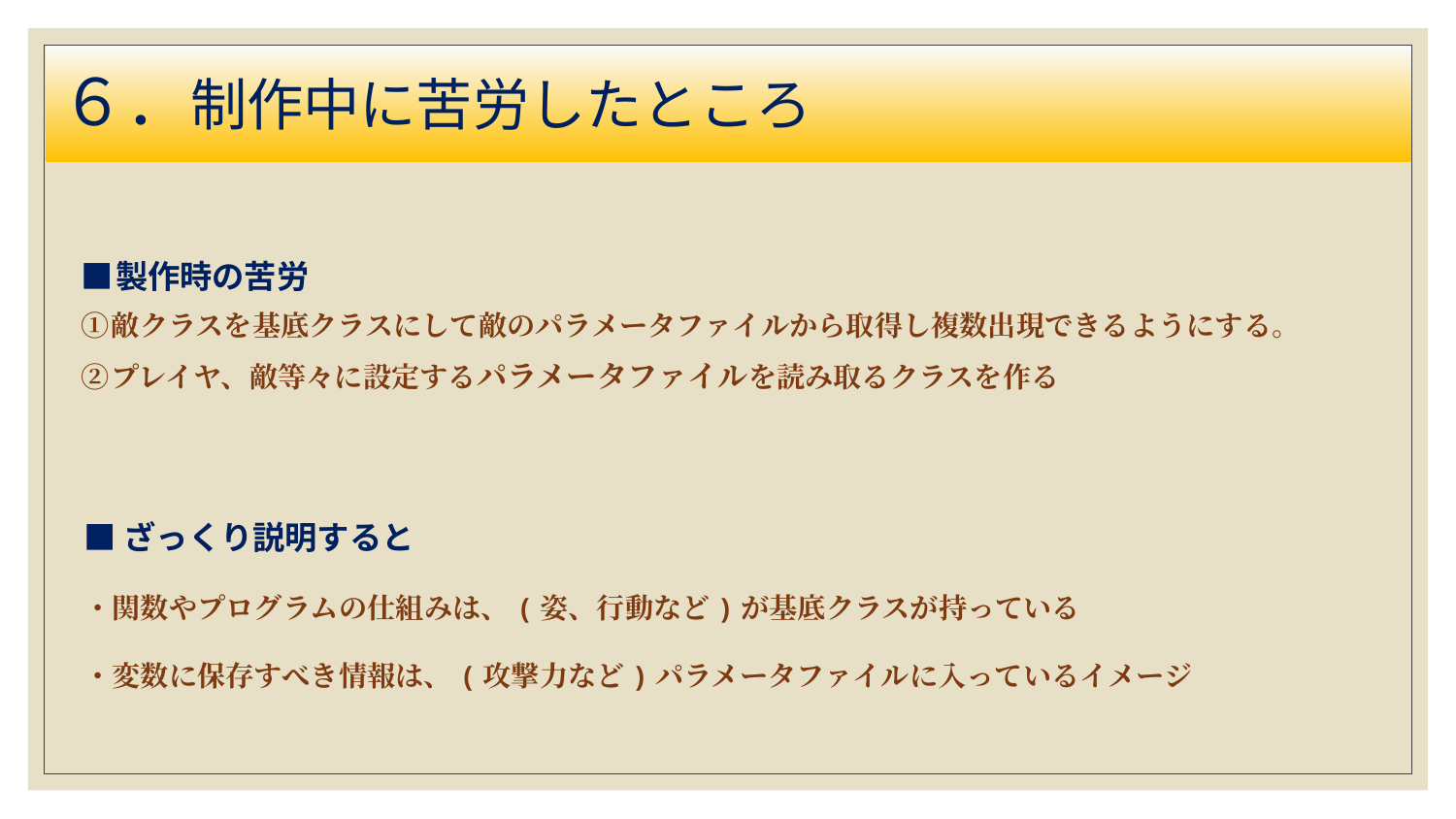

# ６．制作中に苦労したところ
■製作時の苦労
①敵クラスを基底クラスにして敵のパラメータファイルから取得し複数出現できるようにする。
②プレイヤ、敵等々に設定するパラメータファイルを読み取るクラスを作る

■ざっくり説明すると

・関数やプログラムの仕組みは、(姿、行動など)が基底クラスが持っている

・変数に保存すべき情報は、(攻撃力など)パラメータファイルに入っているイメージ